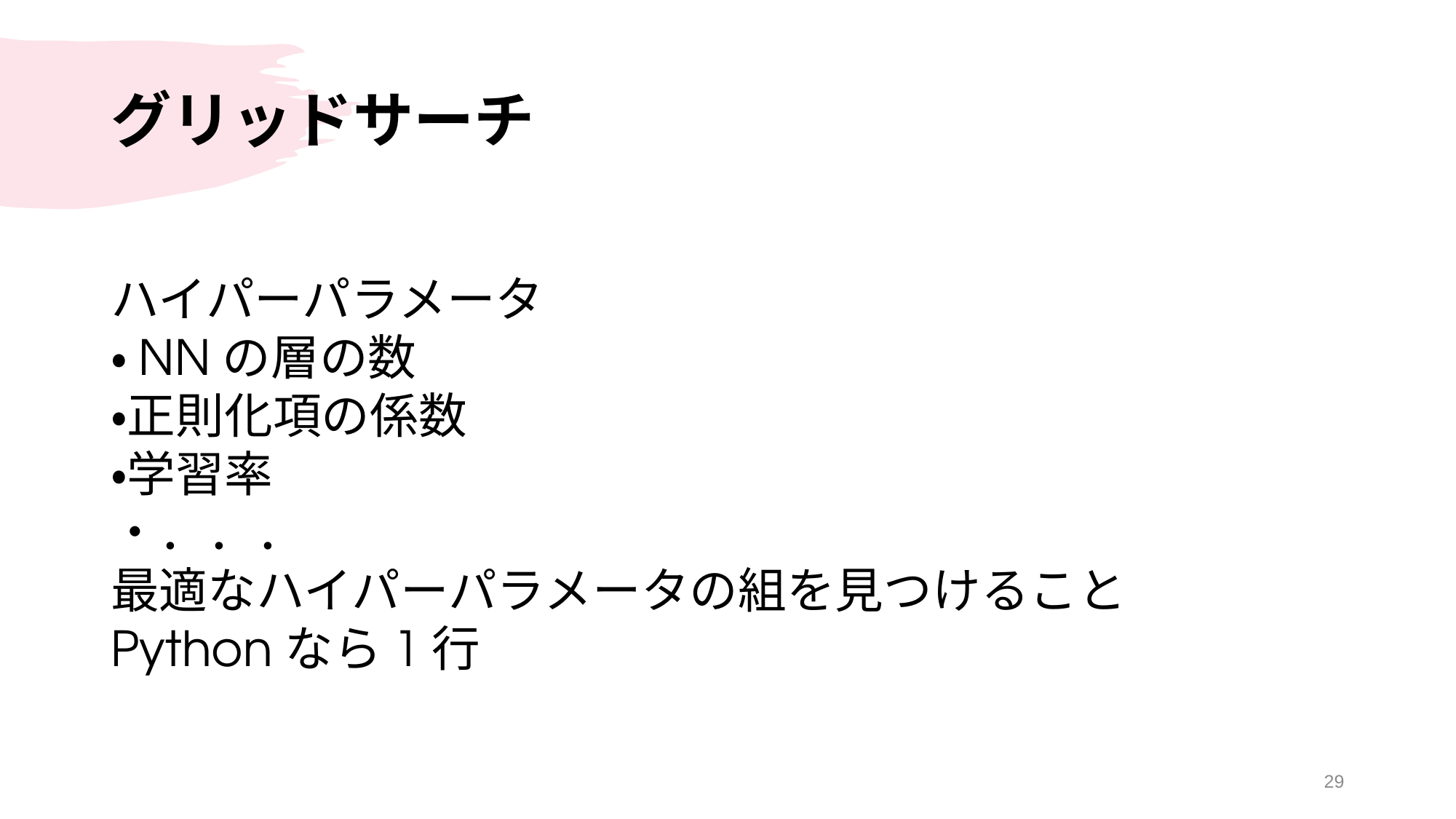

# グリッドサーチ
ハイパーパラメータ
・NNの層の数
・正則化項の係数
・学習率
・．．．
最適なハイパーパラメータの組を見つけること
Pythonなら1行
29